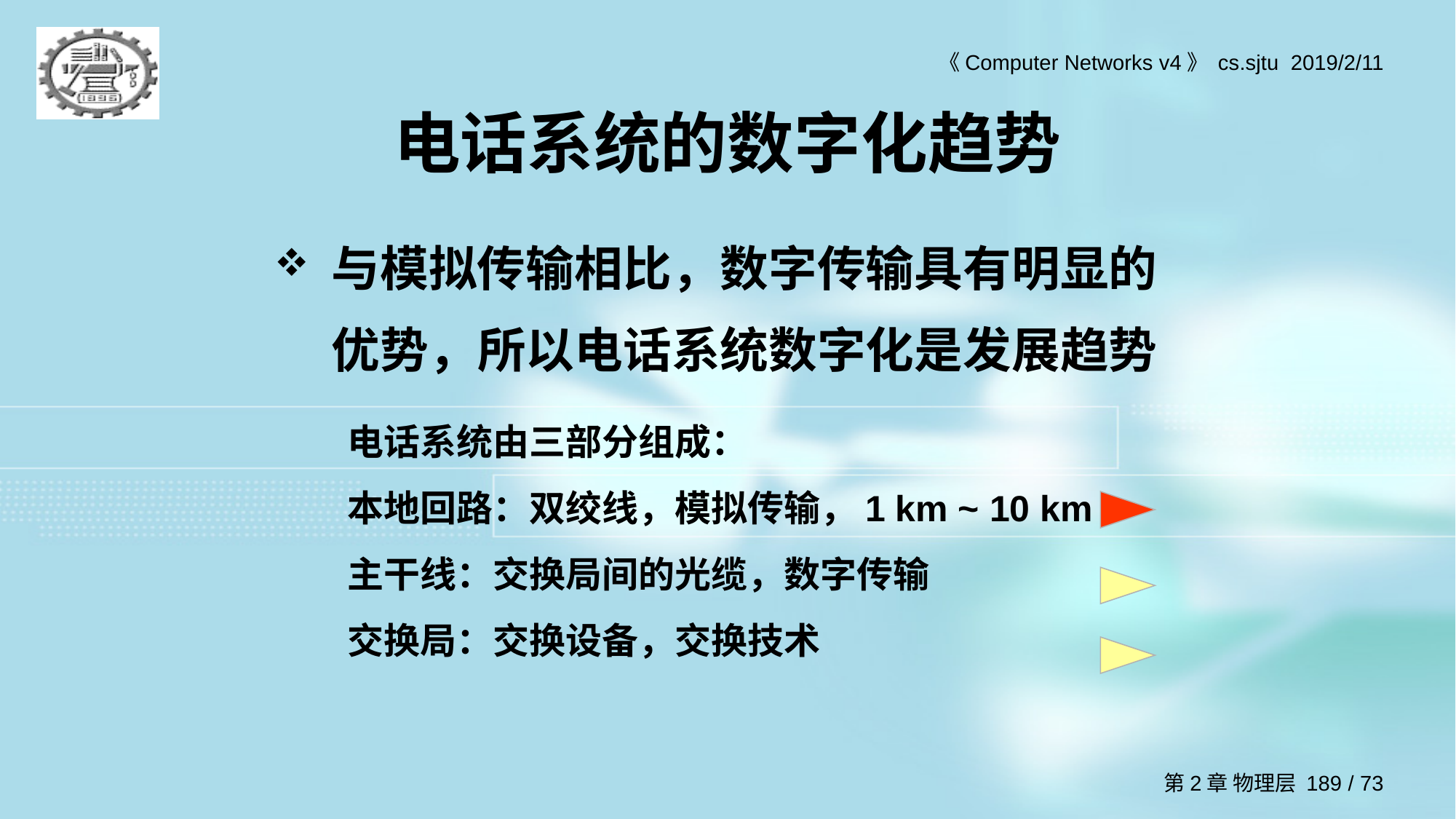

# 电话系统的数字化趋势
与模拟传输相比，数字传输具有明显的优势，所以电话系统数字化是发展趋势
电话系统由三部分组成：
本地回路：双绞线，模拟传输，1 km ~ 10 km
主干线：交换局间的光缆，数字传输
交换局：交换设备，交换技术